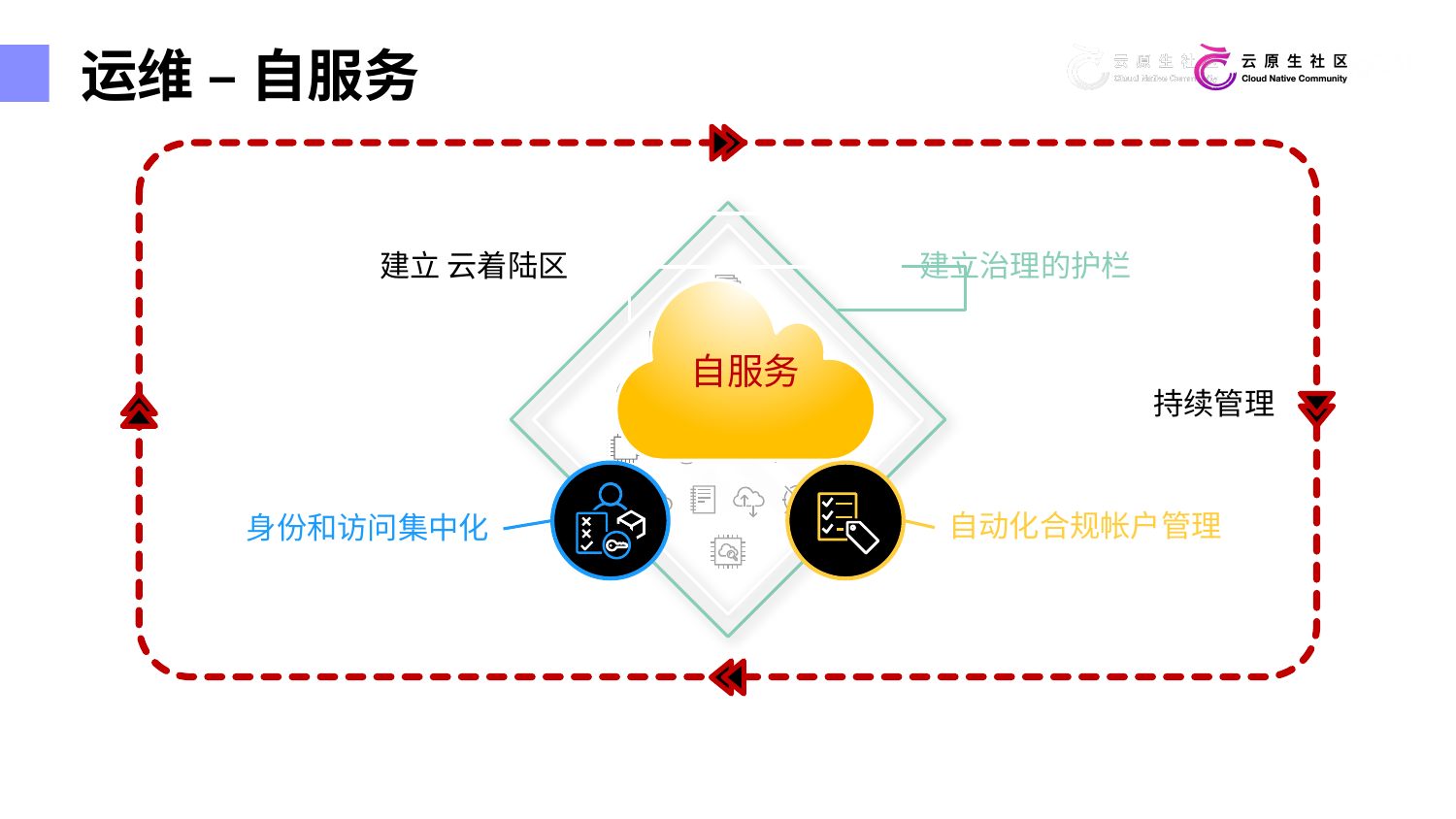

运维 – 自服务

建立治理的护栏
建立 云着陆区
YOUR AWS RESOURCES ARE GROWING OVER TIME

自服务
YOUR AWS RESOURCES ARE GROWING OVER TIME

持续管理

自动化合规帐户管理
身份和访问集中化